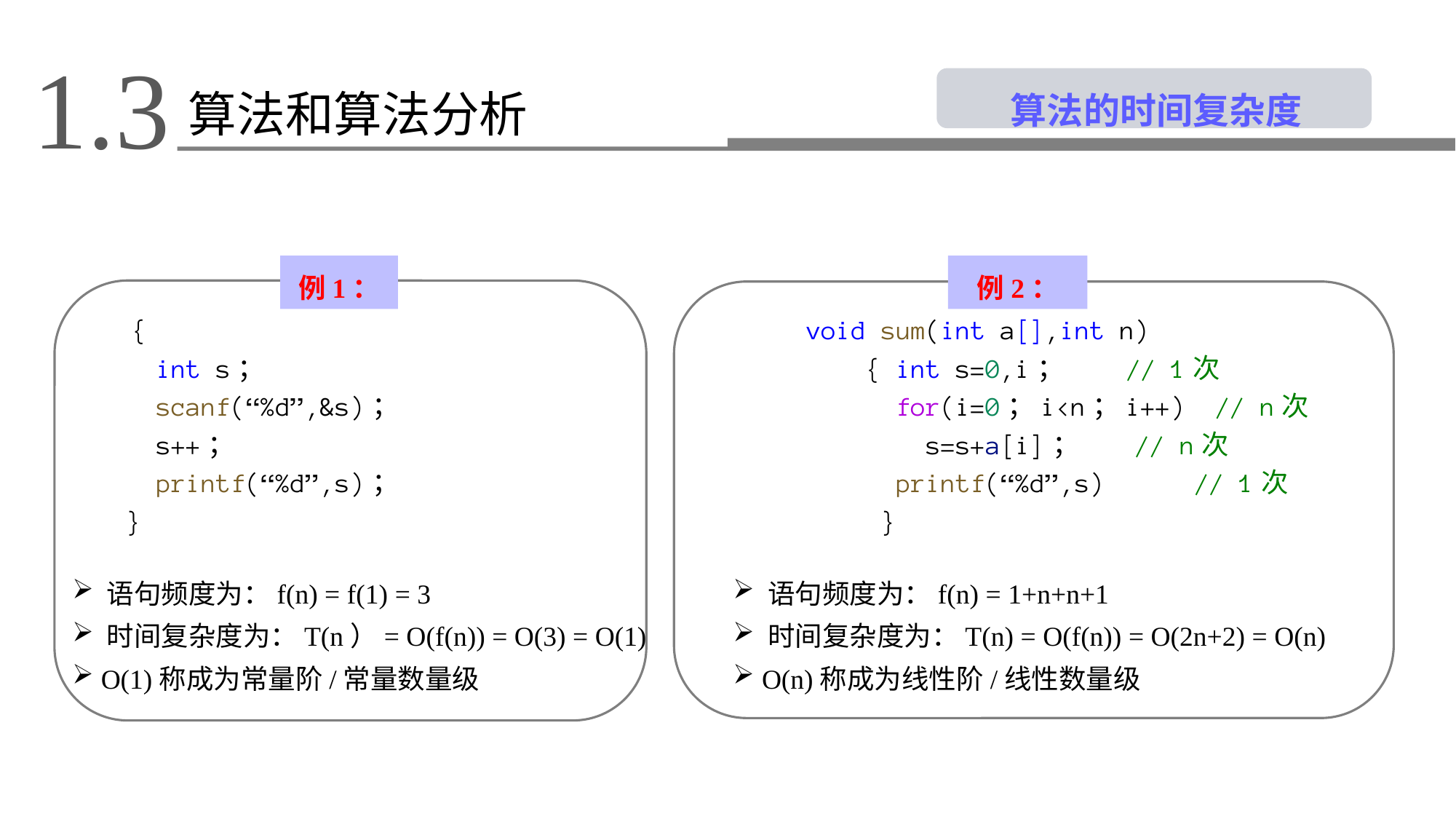

1.3

 算法的时间复杂度
算法和算法分析

例1：

例2：

void sum(int a[],int n)
    { int s=0,i；         // 1次
      for(i=0；i<n；i++)  // n次
        s=s+a[i]；        // n次
      printf(“%d”,s)      // 1次
     }

   {
   int s；
   scanf(“%d”,&s)；
   s++；
   printf(“%d”,s)；
 }

 语句频度为：f(n) = f(1) = 3
 时间复杂度为：T(n）= O(f(n)) = O(3) = O(1)
 O(1)称成为常量阶/常量数量级
 语句频度为：f(n) = 1+n+n+1
 时间复杂度为：T(n) = O(f(n)) = O(2n+2) = O(n)
 O(n)称成为线性阶/线性数量级